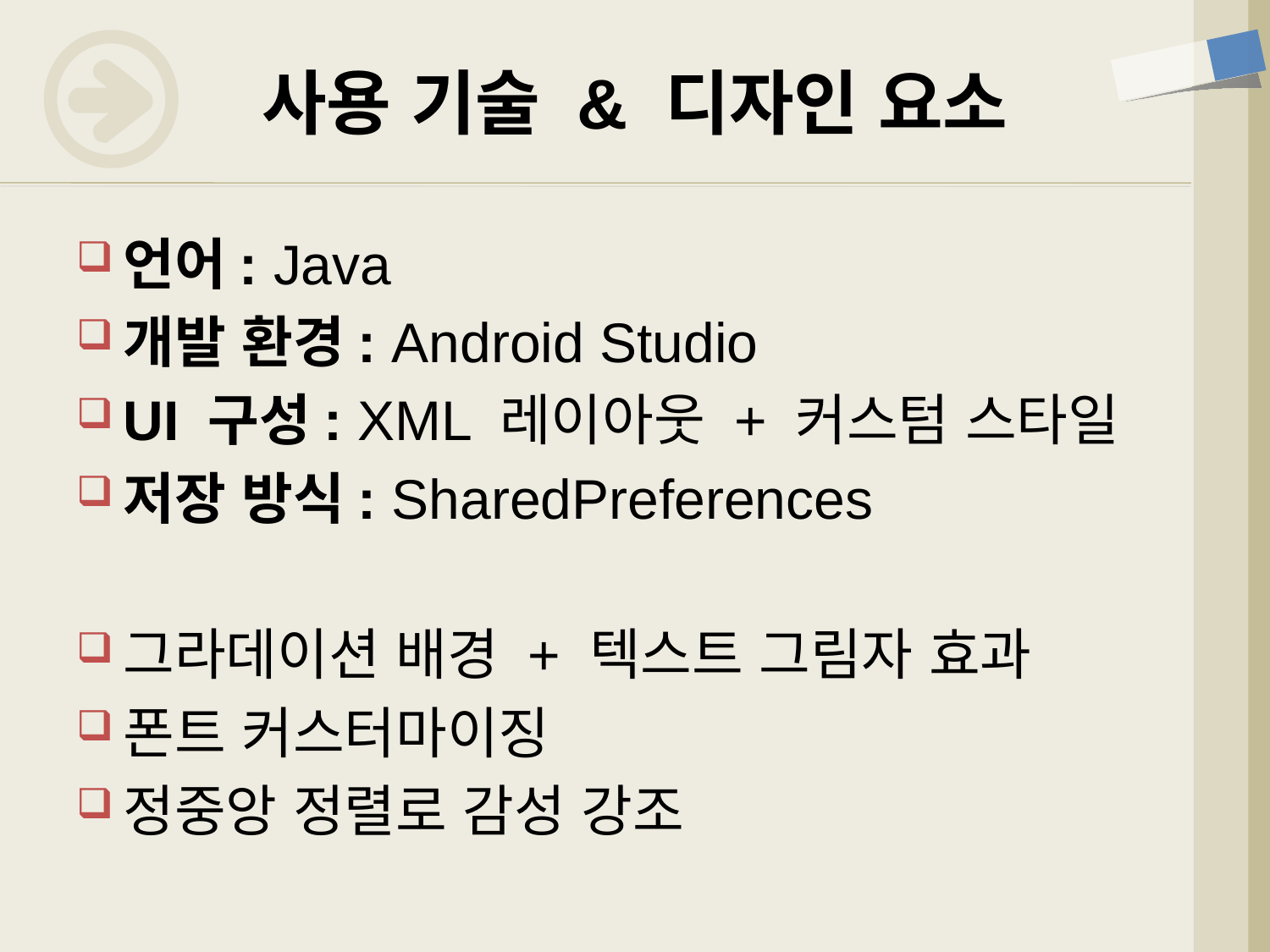

# 사용 기술 & 디자인 요소
언어: Java
개발 환경: Android Studio
UI 구성: XML 레이아웃 + 커스텀 스타일
저장 방식: SharedPreferences

그라데이션 배경 + 텍스트 그림자 효과
폰트 커스터마이징
정중앙 정렬로 감성 강조